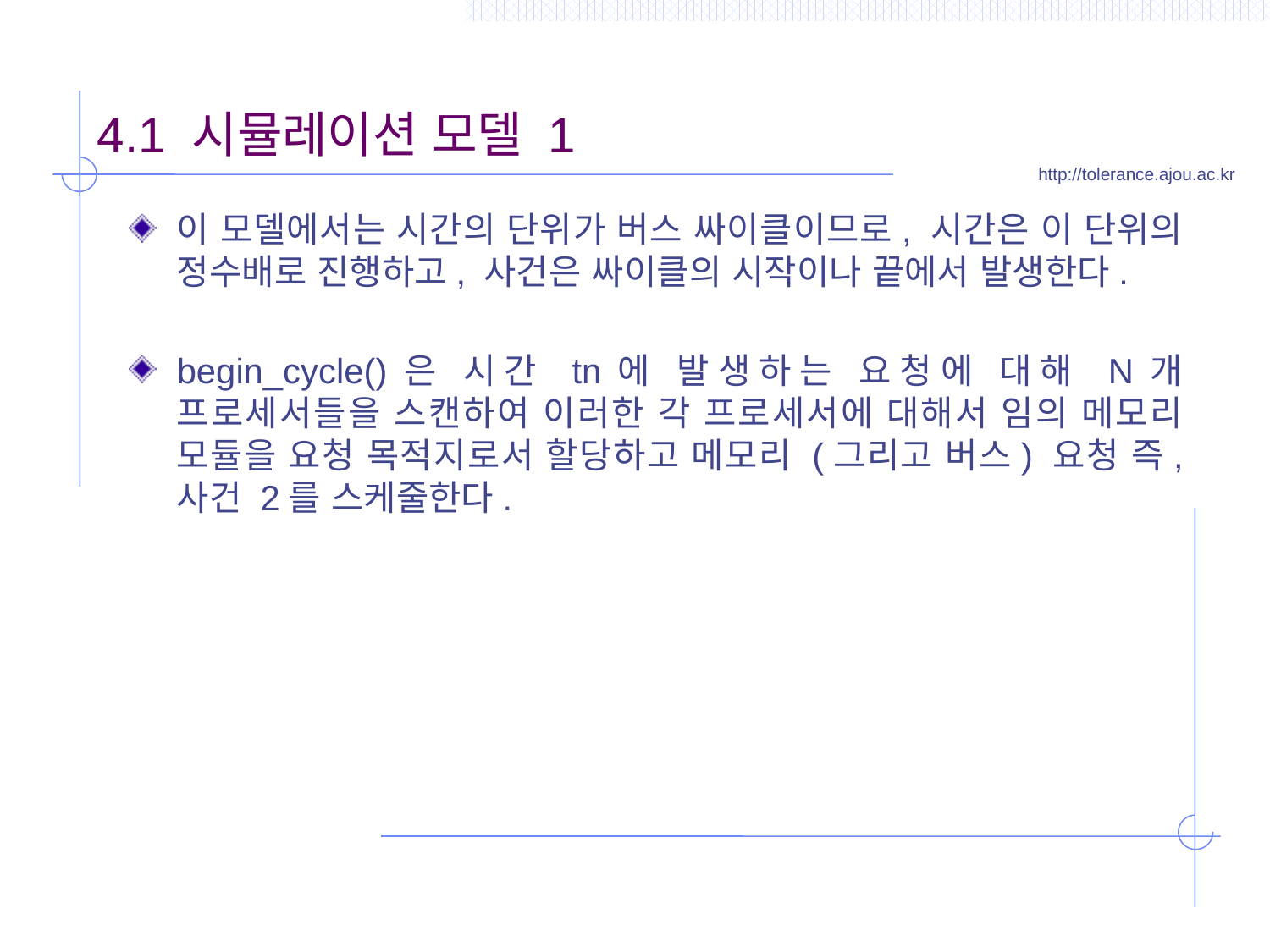

# 4.1 시뮬레이션 모델 1
이 모델에서는 시간의 단위가 버스 싸이클이므로, 시간은 이 단위의 정수배로 진행하고, 사건은 싸이클의 시작이나 끝에서 발생한다.

begin_cycle()은 시간 tn에 발생하는 요청에 대해 N개 프로세서들을 스캔하여 이러한 각 프로세서에 대해서 임의 메모리 모듈을 요청 목적지로서 할당하고 메모리 (그리고 버스) 요청 즉, 사건 2를 스케줄한다.